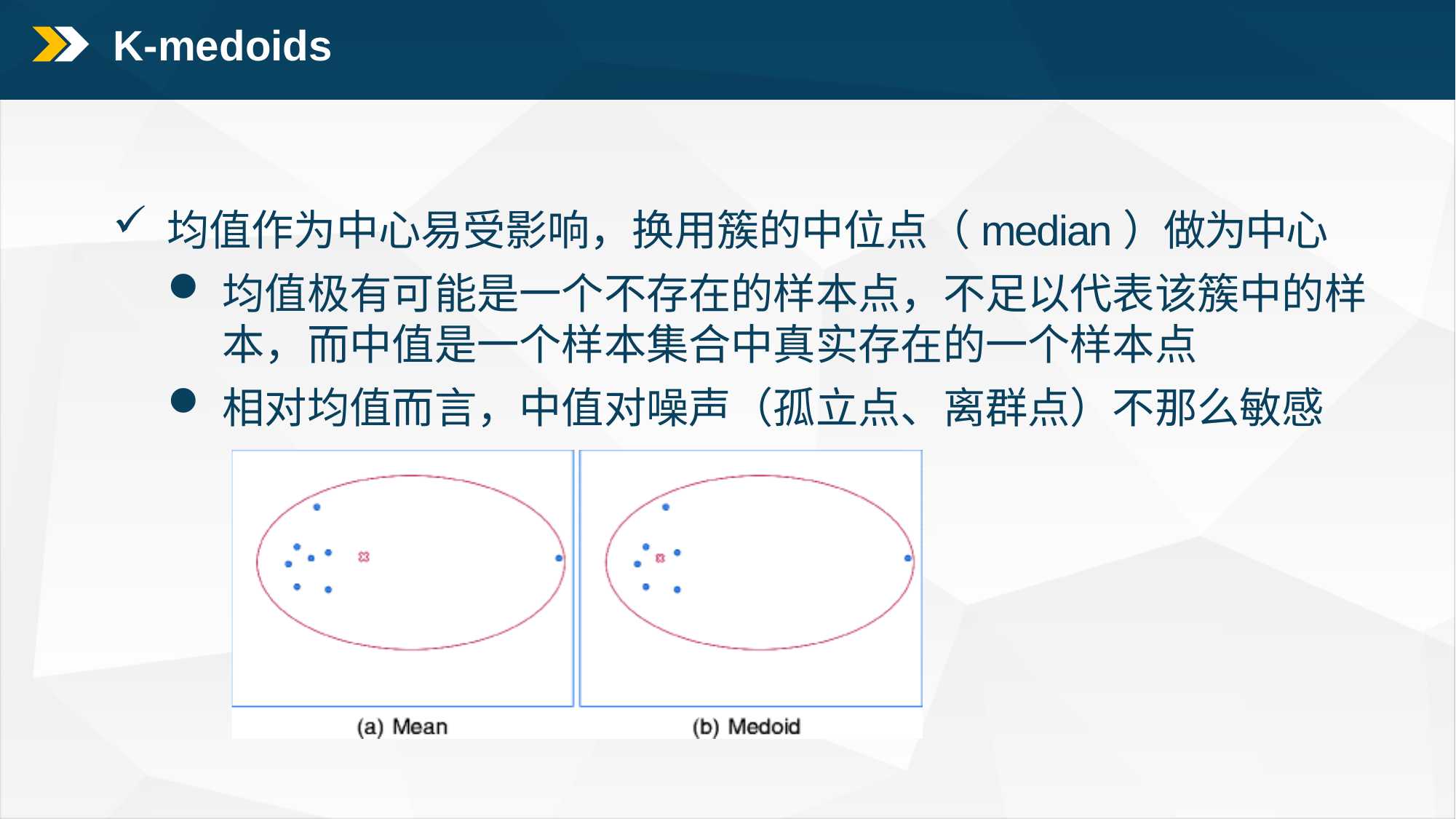

# K-medoids

均值作为中心易受影响，换用簇的中位点（median）做为中心
均值极有可能是一个不存在的样本点，不足以代表该簇中的样本，而中值是一个样本集合中真实存在的一个样本点
相对均值而言，中值对噪声（孤立点、离群点）不那么敏感